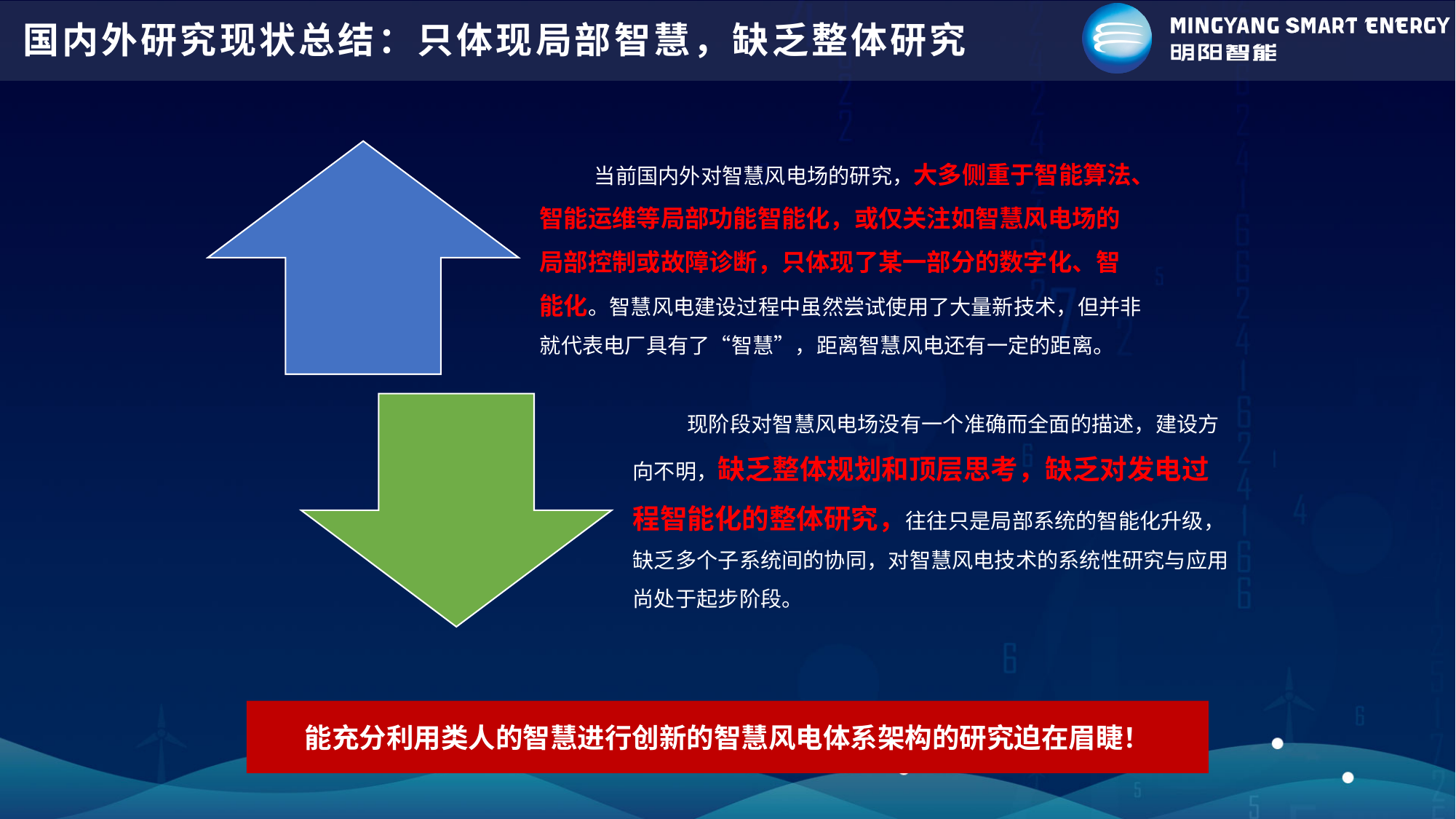

# 国内外研究现状总结：只体现局部智慧，缺乏整体研究

当前国内外对智慧风电场的研究，大多侧重于智能算法、智能运维等局部功能智能化，或仅关注如智慧风电场的局部控制或故障诊断，只体现了某一部分的数字化、智能化。智慧风电建设过程中虽然尝试使用了大量新技术，但并非就代表电厂具有了“智慧”，距离智慧风电还有一定的距离。

现阶段对智慧风电场没有一个准确而全面的描述，建设方向不明，缺乏整体规划和顶层思考，缺乏对发电过程智能化的整体研究，往往只是局部系统的智能化升级，缺乏多个子系统间的协同，对智慧风电技术的系统性研究与应用尚处于起步阶段。

能充分利用类人的智慧进行创新的智慧风电体系架构的研究迫在眉睫！